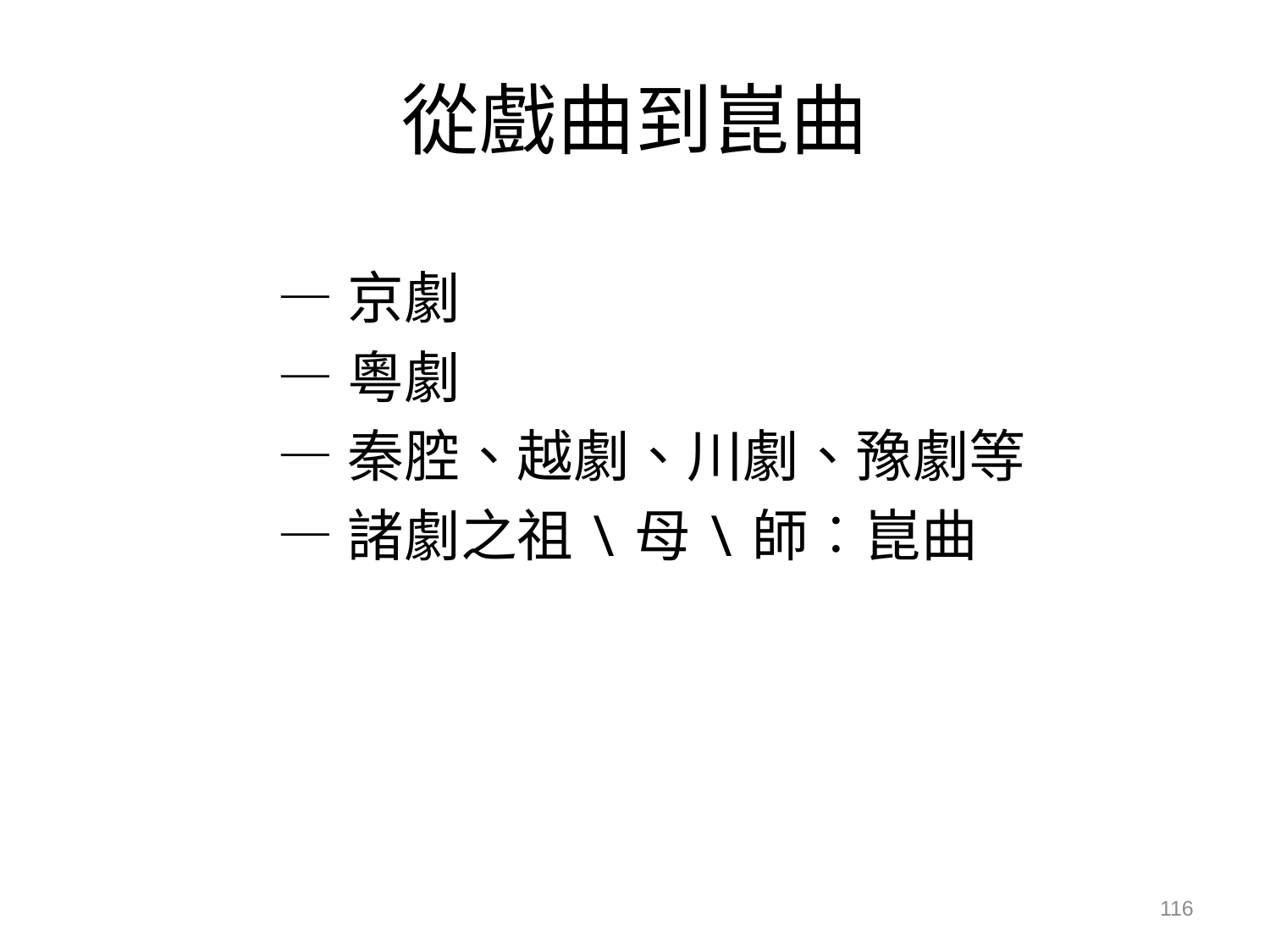

# 從戲曲到崑曲
—京劇
—粵劇
—秦腔、越劇、川劇、豫劇等
—諸劇之祖\母\師︰崑曲
116